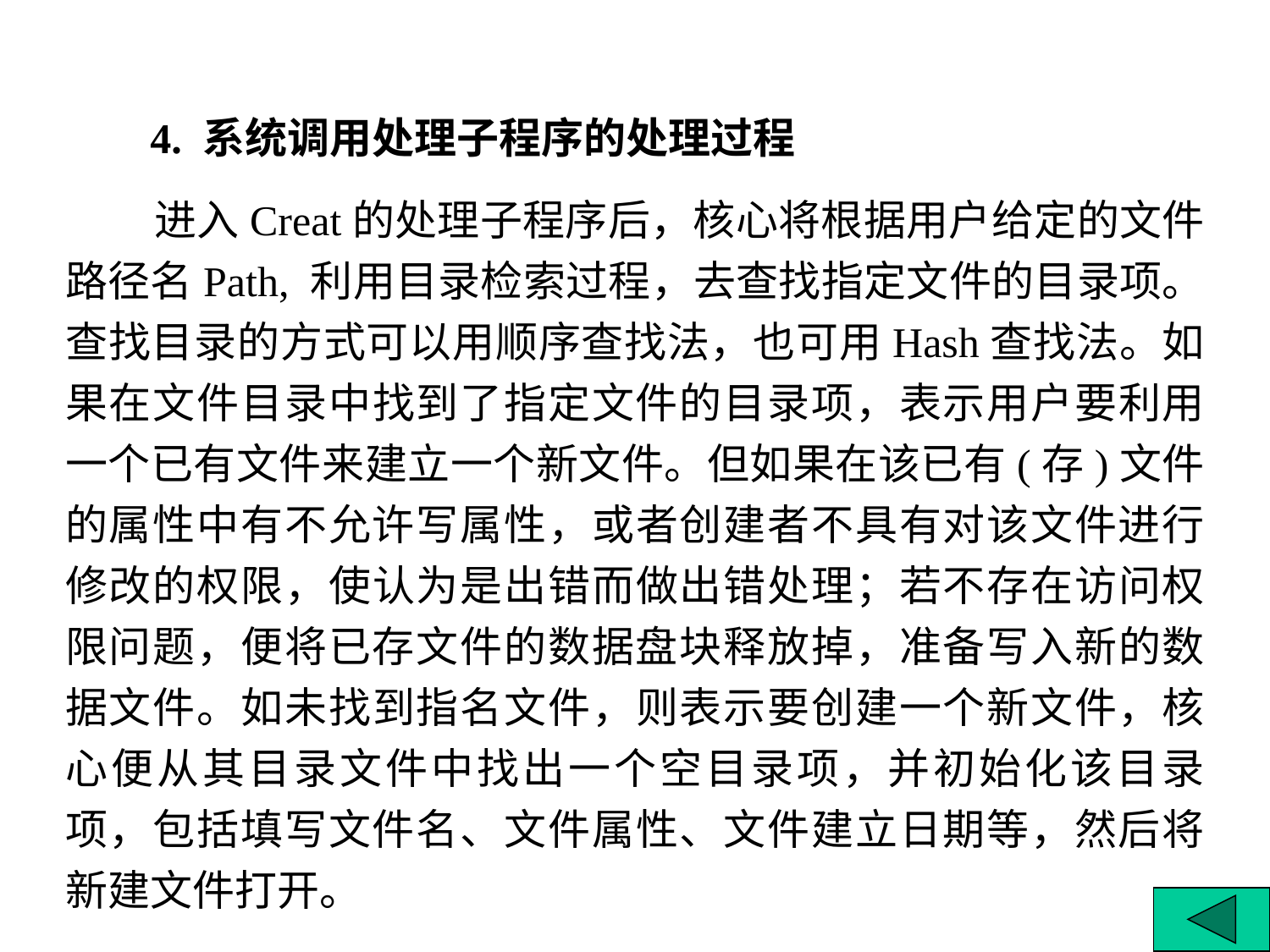

4. 系统调用处理子程序的处理过程
        进入Creat的处理子程序后，核心将根据用户给定的文件路径名Path, 利用目录检索过程，去查找指定文件的目录项。查找目录的方式可以用顺序查找法，也可用Hash查找法。如果在文件目录中找到了指定文件的目录项，表示用户要利用一个已有文件来建立一个新文件。但如果在该已有(存)文件的属性中有不允许写属性，或者创建者不具有对该文件进行修改的权限，使认为是出错而做出错处理；若不存在访问权限问题，便将已存文件的数据盘块释放掉，准备写入新的数据文件。如未找到指名文件，则表示要创建一个新文件，核心便从其目录文件中找出一个空目录项，并初始化该目录项，包括填写文件名、文件属性、文件建立日期等，然后将新建文件打开。